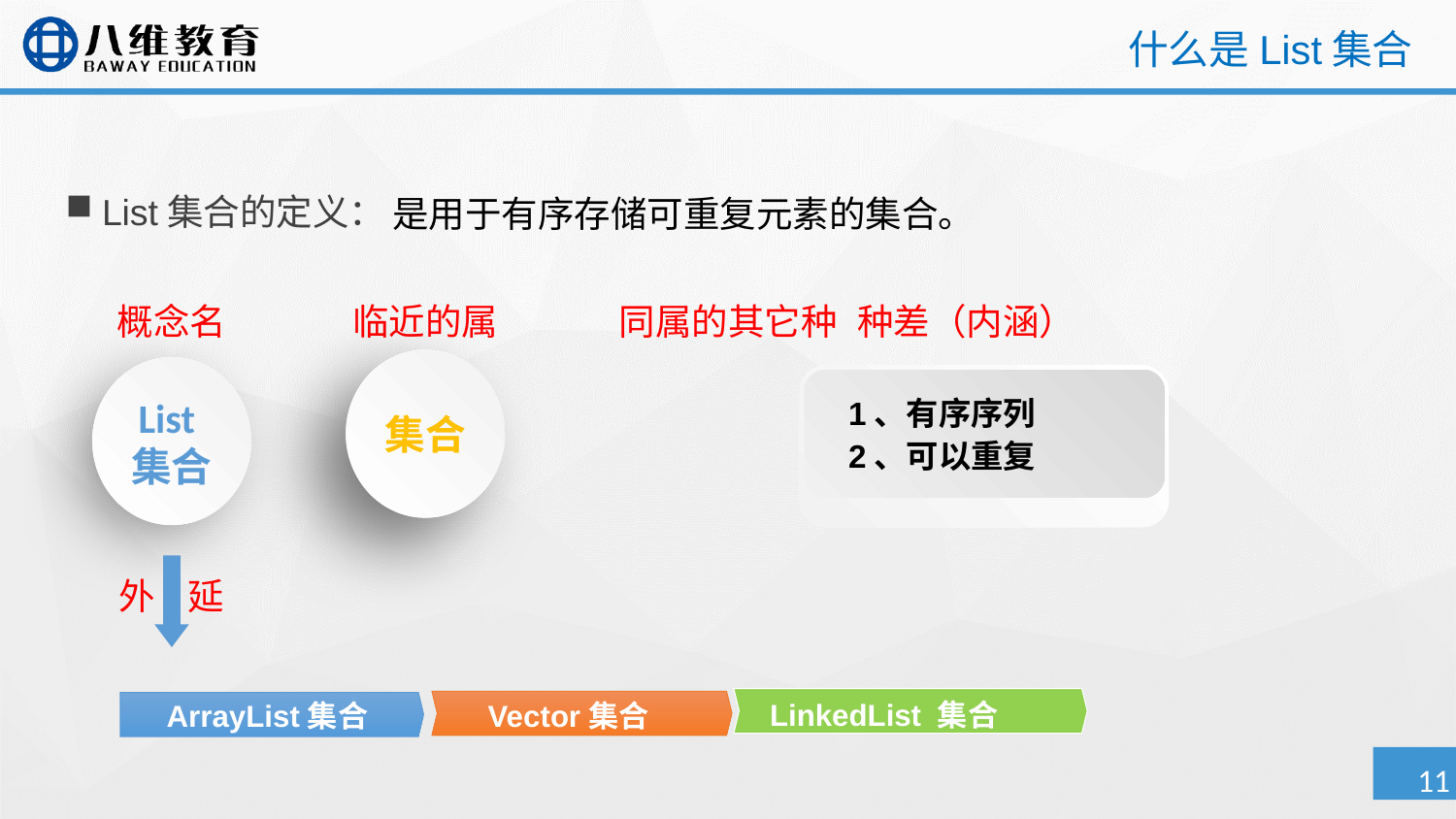

# 什么是List集合
List集合的定义：

是用于有序存储可重复元素的集合。
概念名
临近的属
同属的其它种
种差（内涵）
集合

List集合

1、有序序列
2、可以重复

外    延

LinkedList 集合

Vector集合

ArrayList集合